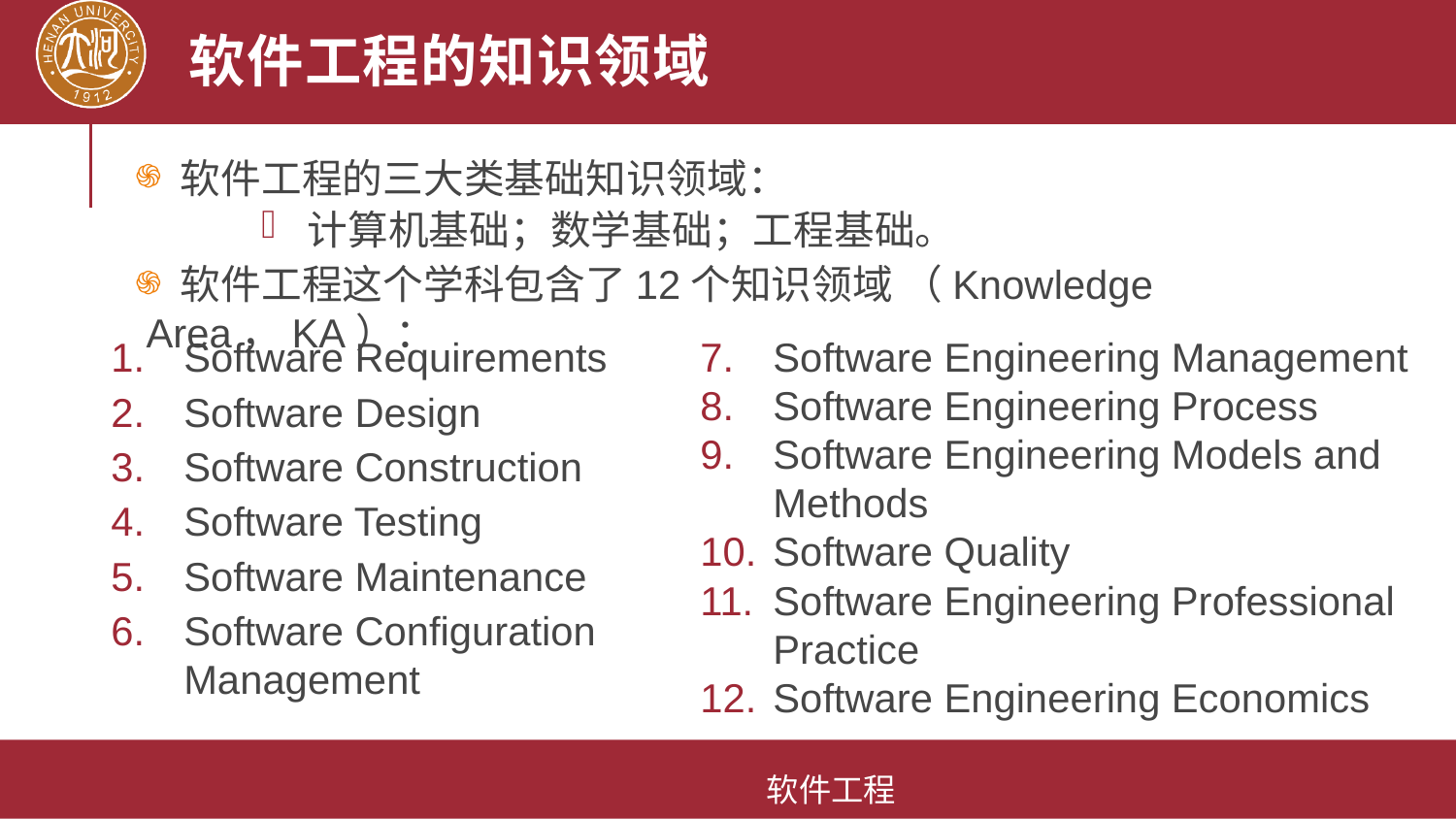

# 软件工程的知识领域
 软件工程的三大类基础知识领域：
计算机基础；数学基础；工程基础。
 软件工程这个学科包含了12个知识领域 （Knowledge Area，KA）：
Software Requirements
Software Design
Software Construction
Software Testing
Software Maintenance
Software Configuration Management
Software Engineering Management
Software Engineering Process
Software Engineering Models and Methods
Software Quality
Software Engineering Professional Practice
Software Engineering Economics

软件工程
18